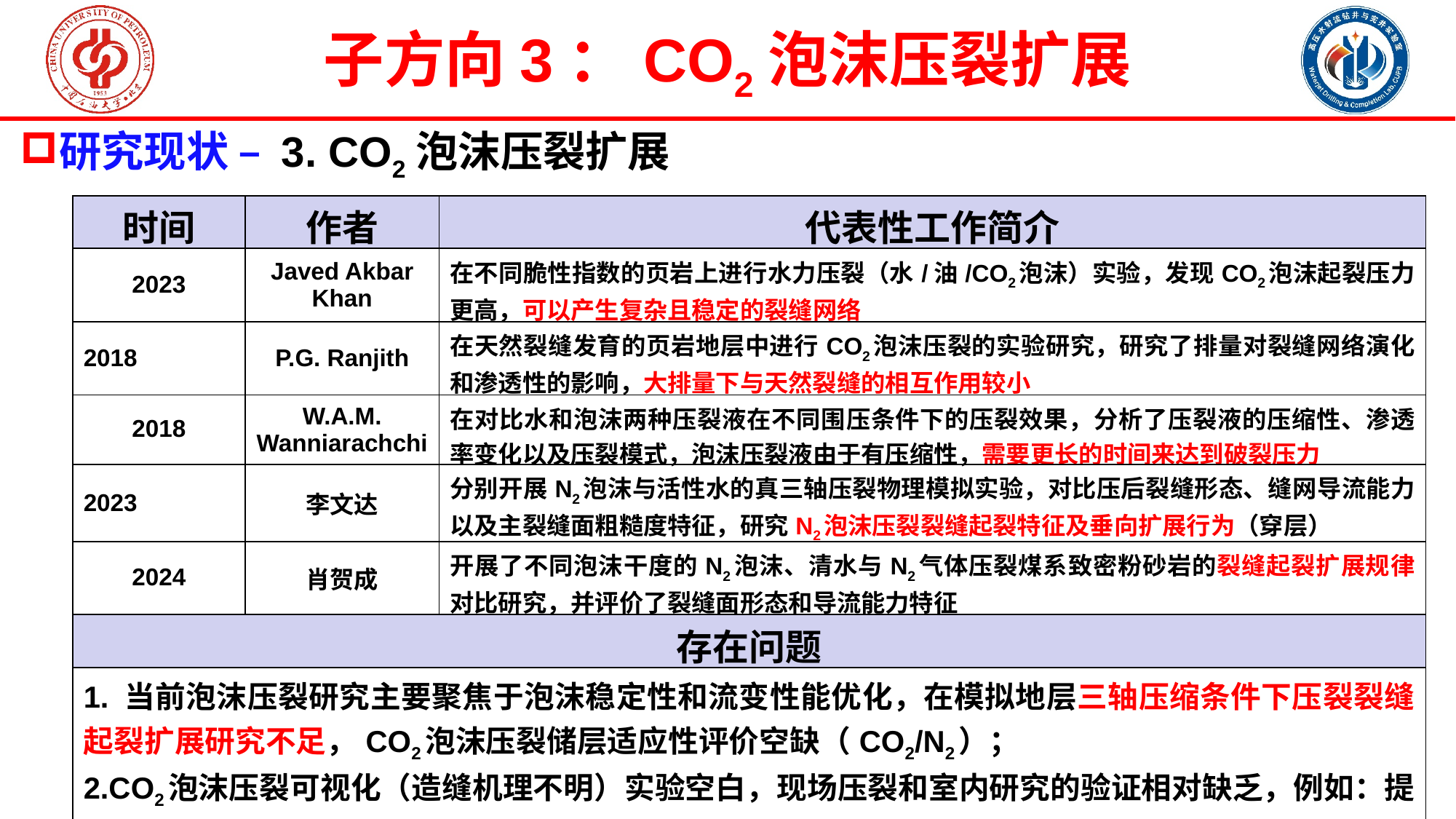

子方向3：CO2泡沫压裂扩展
研究现状 – 3. CO2泡沫压裂扩展

| 时间 | 作者 | 代表性工作简介 |
| --- | --- | --- |
| 2023 | Javed Akbar Khan | 在不同脆性指数的页岩上进行水力压裂（水/油/CO2泡沫）实验，发现CO2泡沫起裂压力更高，可以产生复杂且稳定的裂缝网络 |
| 2018 | P.G. Ranjith | 在天然裂缝发育的页岩地层中进行CO2泡沫压裂的实验研究，研究了排量对裂缝网络演化和渗透性的影响，大排量下与天然裂缝的相互作用较小 |
| 2018 | W.A.M. Wanniarachchi | 在对比水和泡沫两种压裂液在不同围压条件下的压裂效果，分析了压裂液的压缩性、渗透率变化以及压裂模式，泡沫压裂液由于有压缩性，需要更长的时间来达到破裂压力 |
| 2023 | 李文达 | 分别开展N2泡沫与活性水的真三轴压裂物理模拟实验，对比压后裂缝形态、缝网导流能力以及主裂缝面粗糙度特征，研究N2泡沫压裂裂缝起裂特征及垂向扩展行为（穿层） |
| 2024 | 肖贺成 | 开展了不同泡沫干度的N2泡沫、清水与N2气体压裂煤系致密粉砂岩的裂缝起裂扩展规律对比研究，并评价了裂缝面形态和导流能力特征 |
| 存在问题 |  |  |
| 1. 当前泡沫压裂研究主要聚焦于泡沫稳定性和流变性能优化，在模拟地层三轴压缩条件下压裂裂缝起裂扩展研究不足，CO2泡沫压裂储层适应性评价空缺（CO2/N2）； 2.CO2泡沫压裂可视化（造缝机理不明）实验空白，现场压裂和室内研究的验证相对缺乏，例如：提高泡沫干度显著提升压裂效果，具体提升到多少？需要精确控制泡沫质量。 |  |  |